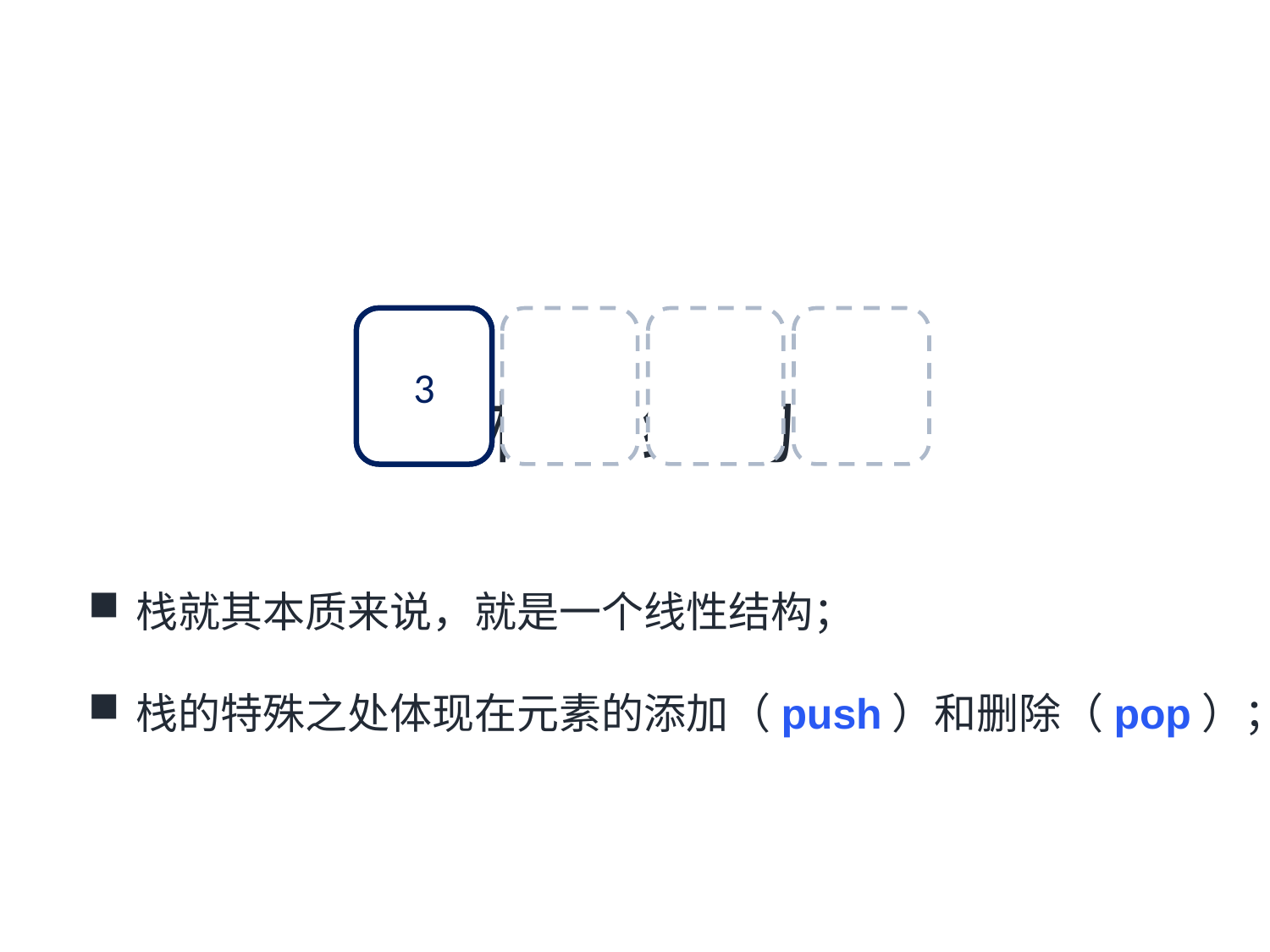

3

1
2

栈的结构
栈就其本质来说，就是一个线性结构；
栈的特殊之处体现在元素的添加（push）和删除（pop）；